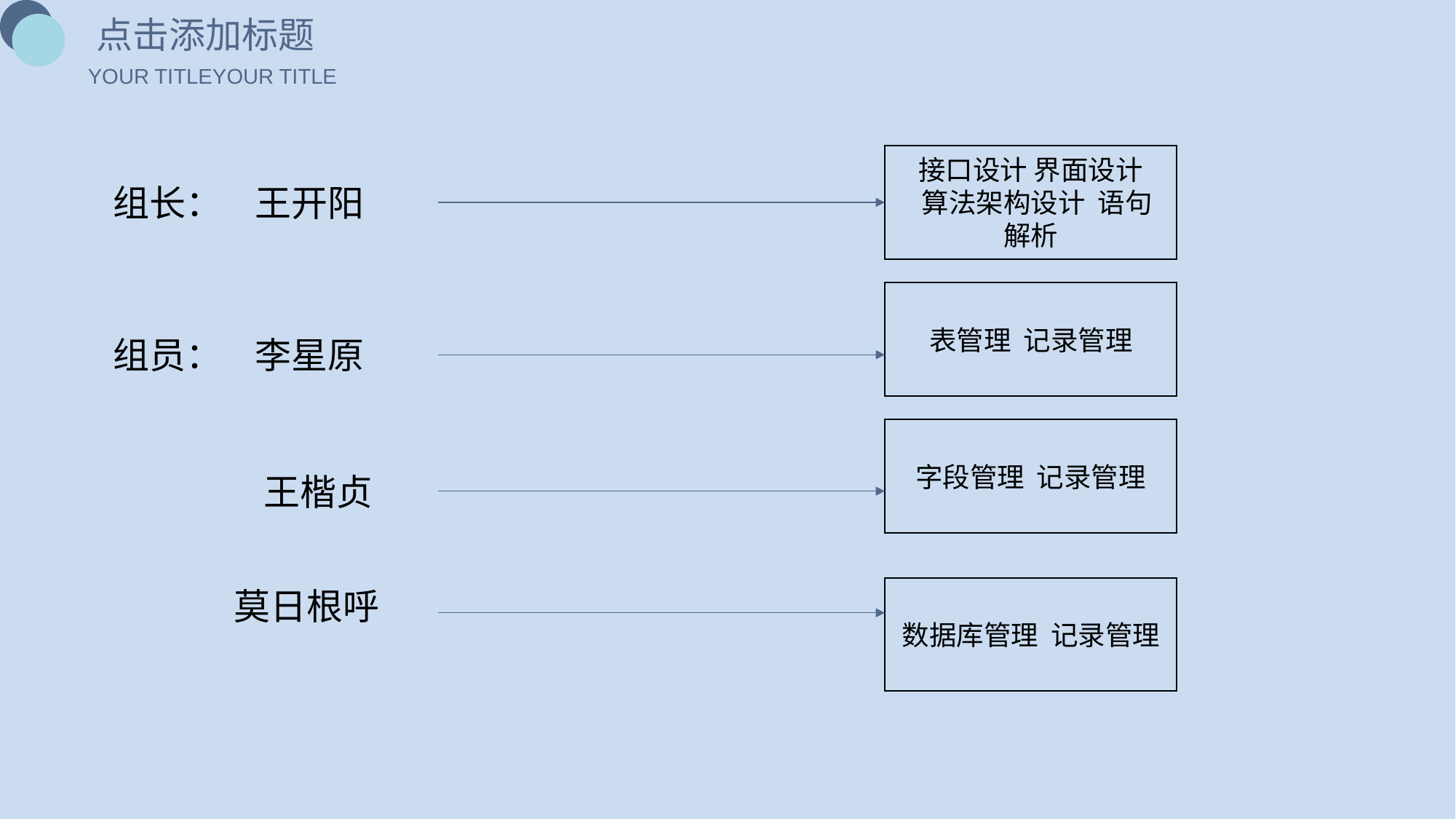

点击添加标题

YOUR TITLEYOUR TITLE
接口设计 界面设计
 算法架构设计  语句解析
组长：    王开阳
表管理  记录管理
组员：    李星原
字段管理  记录管理
	    王楷贞
       莫日根呼
数据库管理  记录管理